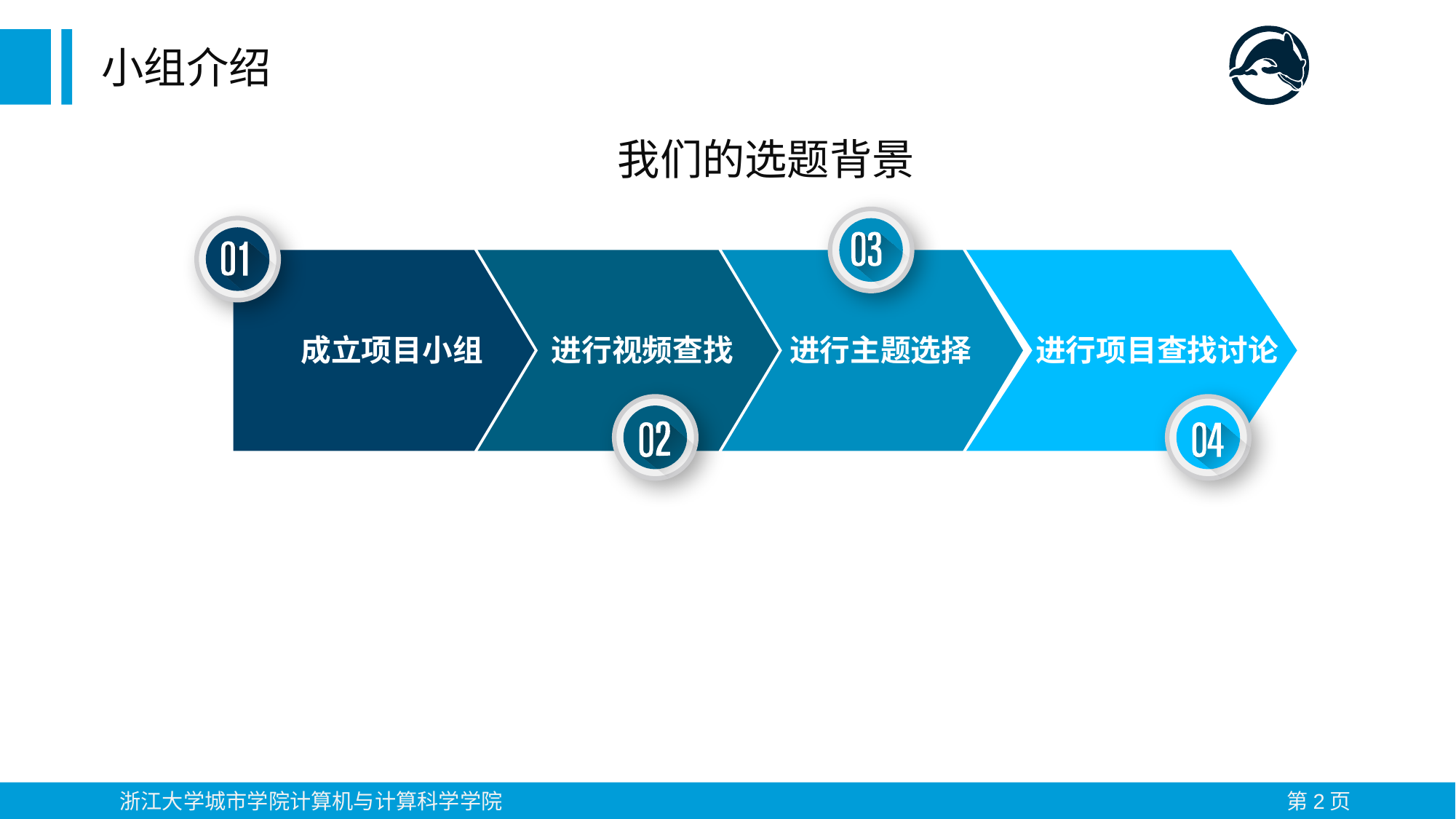

小组介绍
我们的选题背景

成立项目小组
进行视频查找
进行主题选择
进行项目查找讨论

浙江大学城市学院计算机与计算科学学院
第2页